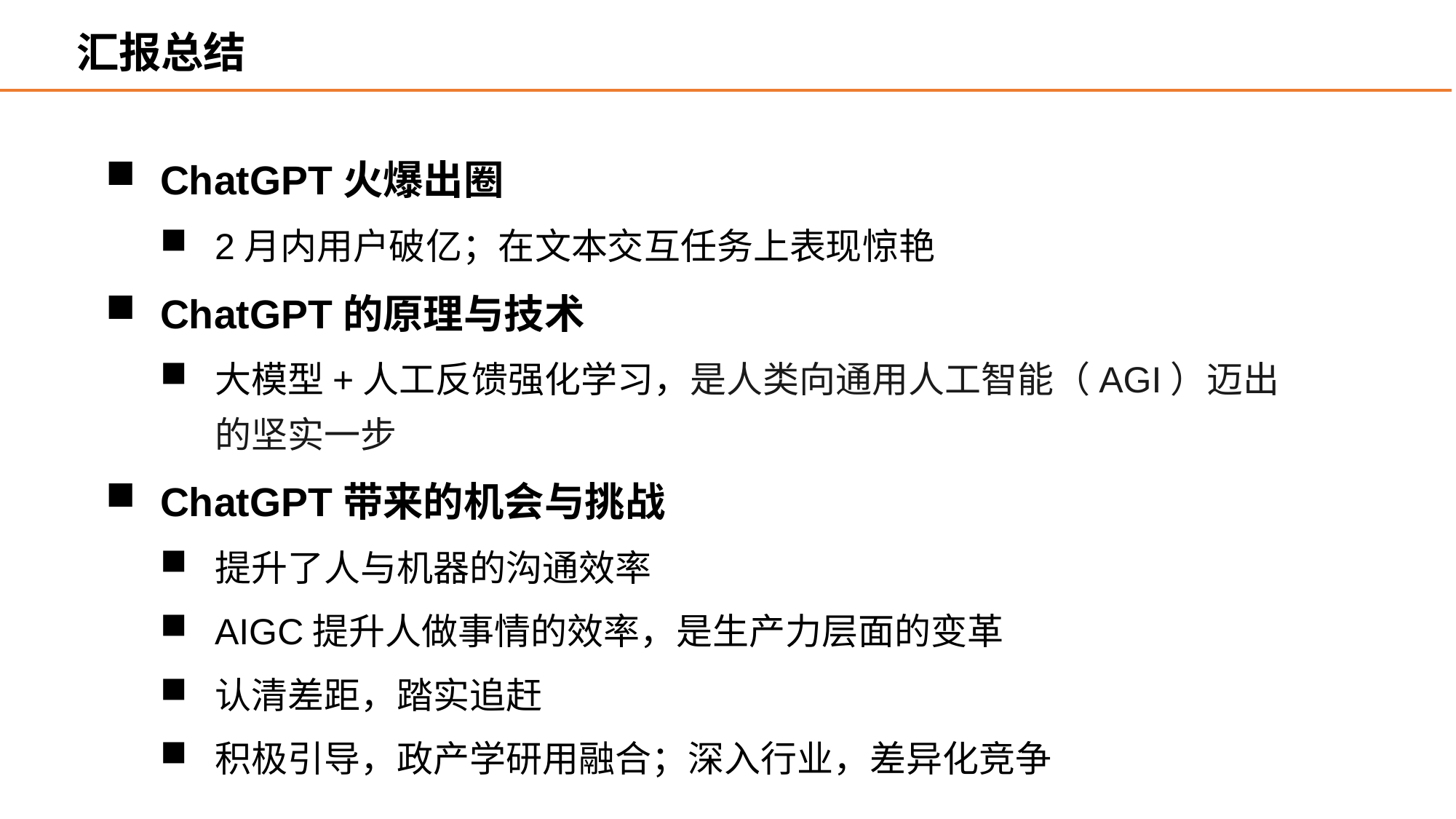

汇报总结

ChatGPT火爆出圈
2月内用户破亿；在文本交互任务上表现惊艳
ChatGPT的原理与技术
大模型+人工反馈强化学习，是人类向通用人工智能（AGI）迈出的坚实一步
ChatGPT带来的机会与挑战
提升了人与机器的沟通效率
AIGC提升人做事情的效率，是生产力层面的变革
认清差距，踏实追赶
积极引导，政产学研用融合；深入行业，差异化竞争